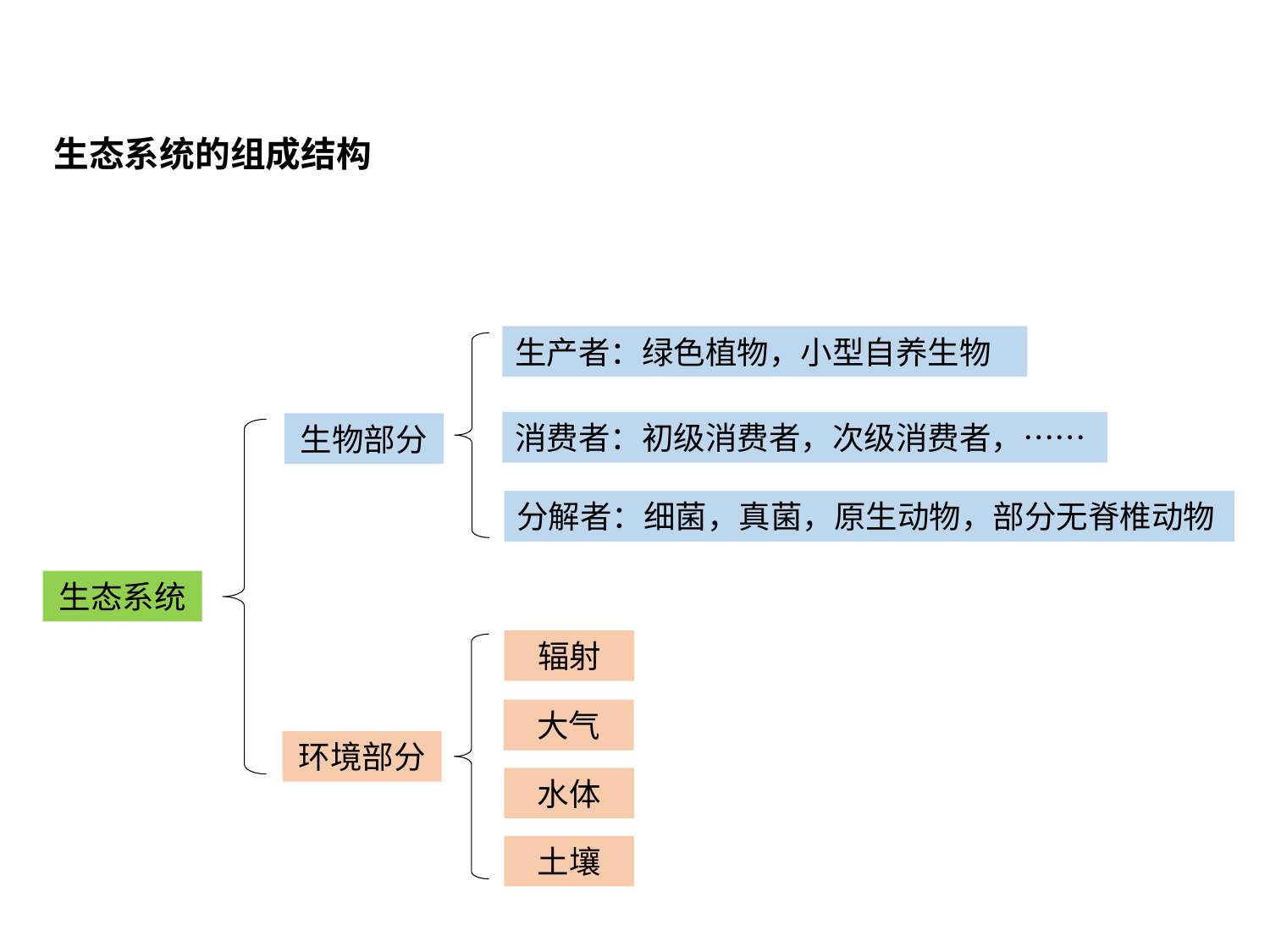

生态系统的组成结构
生产者：绿色植物，小型自养生物

消费者：初级消费者，次级消费者，……
生物部分

分解者：细菌，真菌，原生动物，部分无脊椎动物
生态系统
辐射

大气
环境部分
水体
土壤